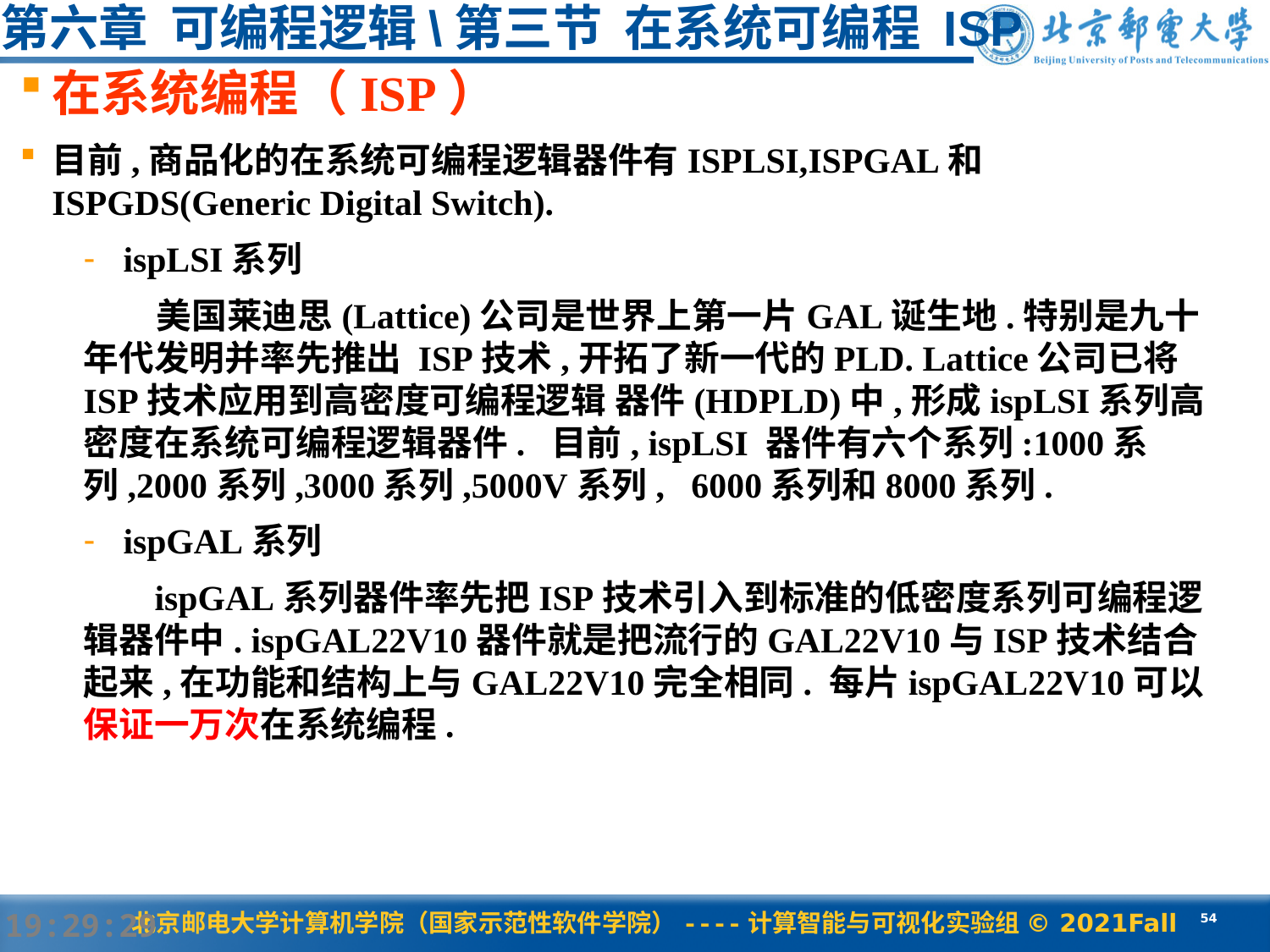

# 第六章  可编程逻辑\第三节  在系统可编程 ISP
在系统编程（ISP）
目前,商品化的在系统可编程逻辑器件有ISPLSI,ISPGAL和ISPGDS(Generic Digital Switch).
ispLSI系列
        美国莱迪思(Lattice)公司是世界上第一片GAL诞生地.特别是九十年代发明并率先推出 ISP技术,开拓了新一代的PLD. Lattice公司已将ISP技术应用到高密度可编程逻辑 器件(HDPLD)中,形成ispLSI系列高密度在系统可编程逻辑器件.  目前, ispLSI 器件有六个系列:1000系列,2000系列,3000系列,5000V系列,   6000系列和8000系列.
ispGAL系列
        ispGAL系列器件率先把ISP技术引入到标准的低密度系列可编程逻辑器件中. ispGAL22V10器件就是把流行的GAL22V10与ISP技术结合起来,在功能和结构上与GAL22V10完全相同. 每片ispGAL22V10可以保证一万次在系统编程.